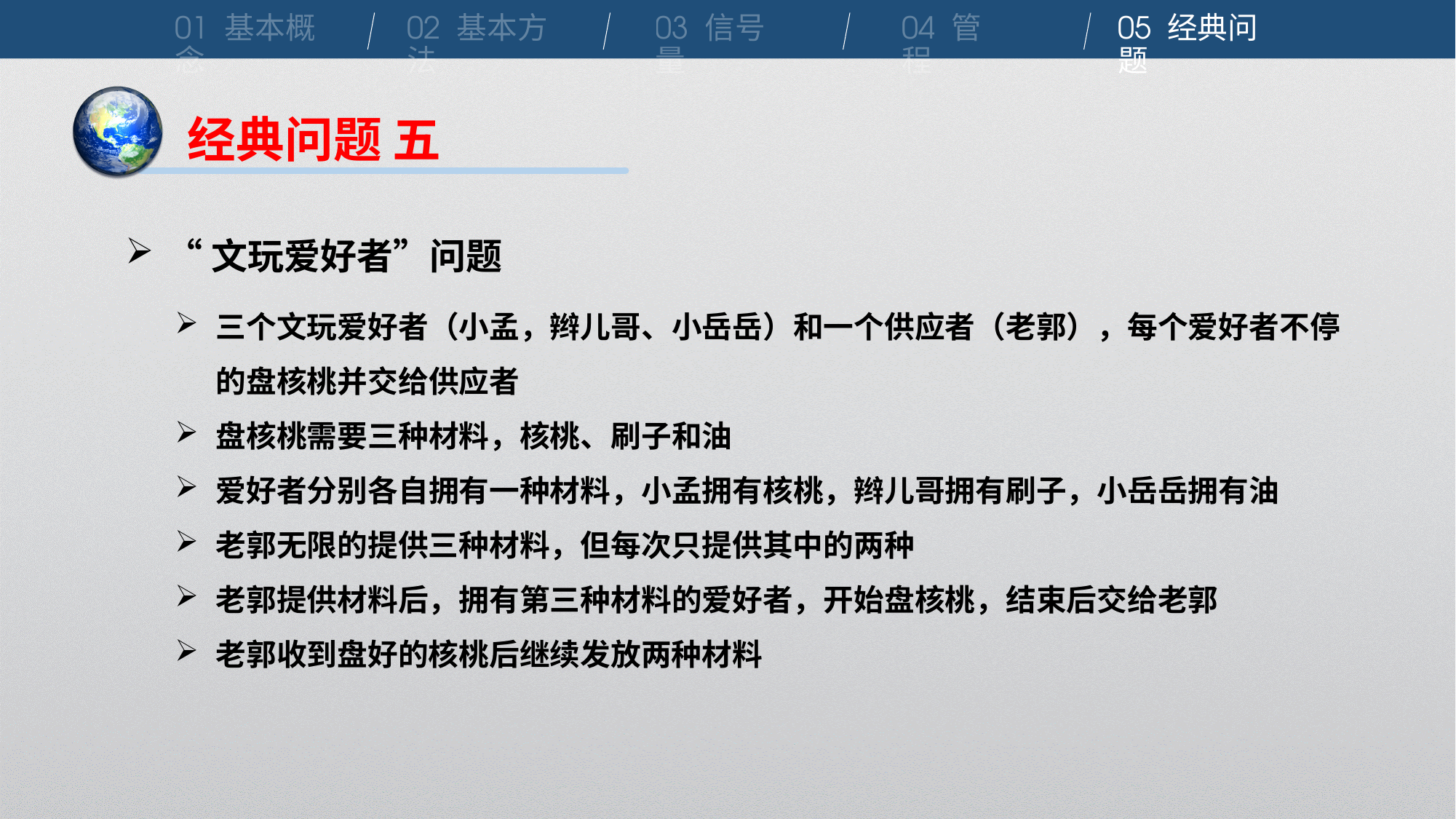

01 基本概念
02 基本方法
03 信号量
04 管程
05 经典问题
经典问题 五
“文玩爱好者”问题
三个文玩爱好者（小孟，辫儿哥、小岳岳）和一个供应者（老郭），每个爱好者不停的盘核桃并交给供应者
盘核桃需要三种材料，核桃、刷子和油
爱好者分别各自拥有一种材料，小孟拥有核桃，辫儿哥拥有刷子，小岳岳拥有油
老郭无限的提供三种材料，但每次只提供其中的两种
老郭提供材料后，拥有第三种材料的爱好者，开始盘核桃，结束后交给老郭
老郭收到盘好的核桃后继续发放两种材料